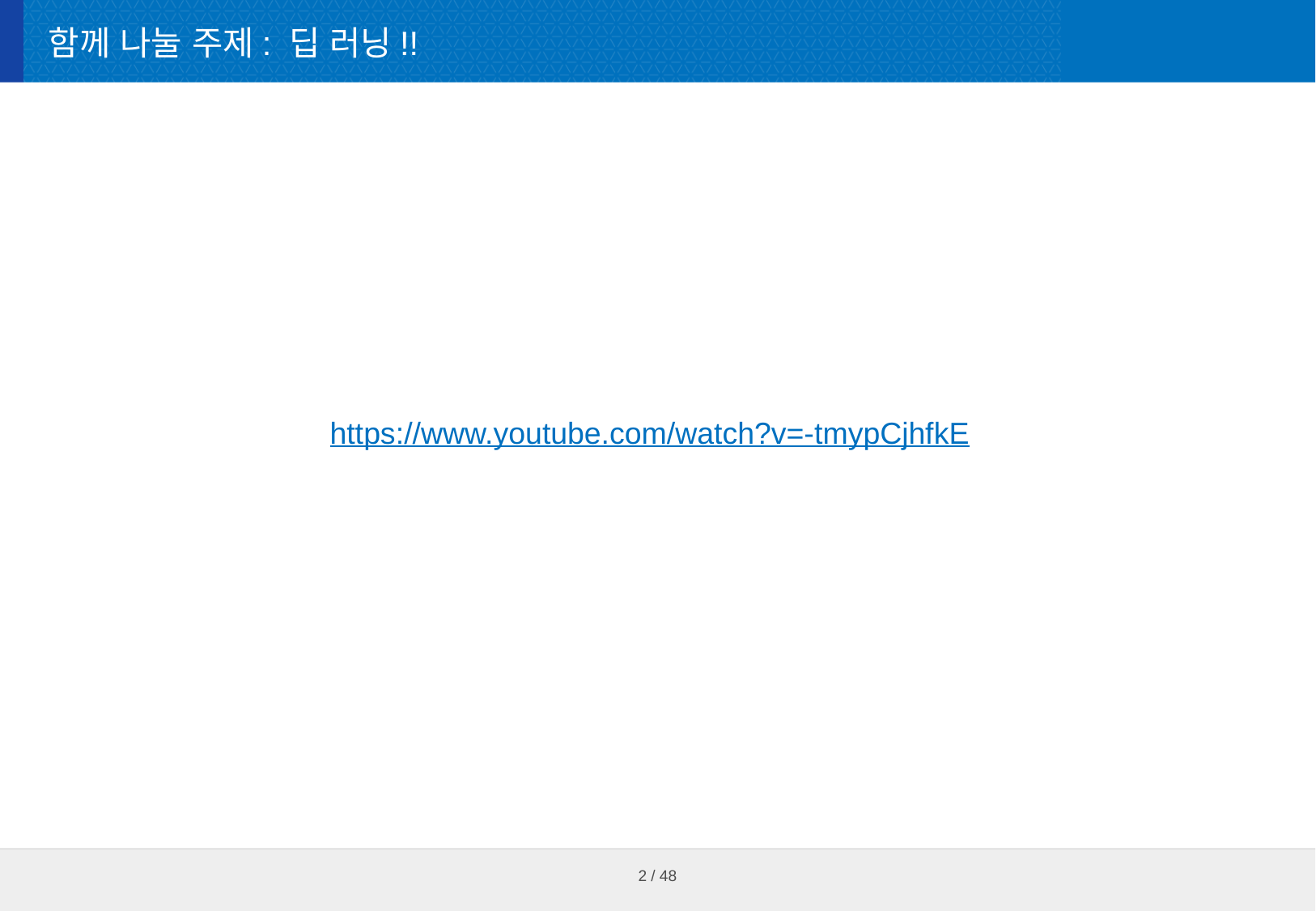

# 함께 나눌 주제: 딥 러닝!!
https://www.youtube.com/watch?v=-tmypCjhfkE